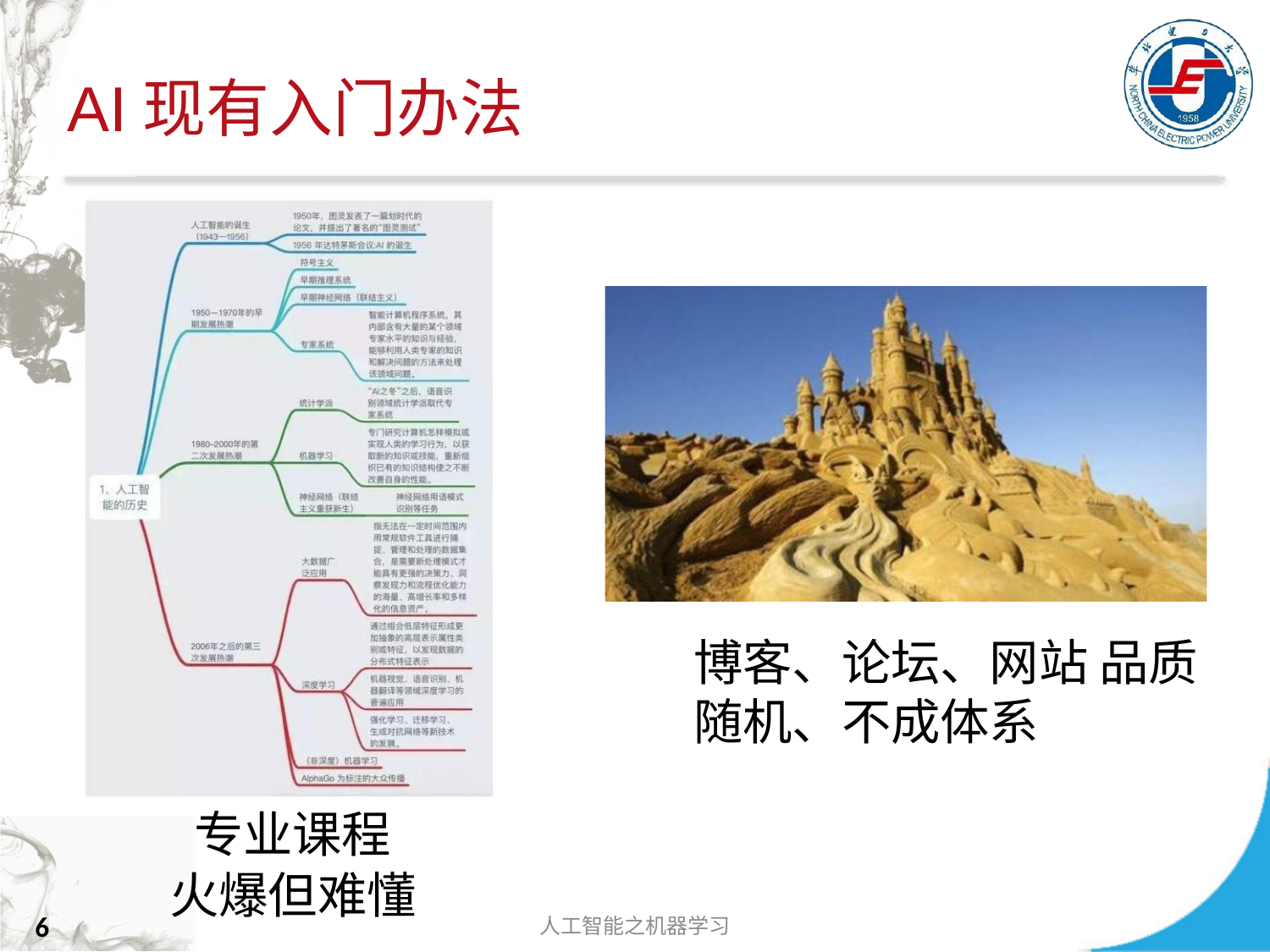

# AI现有入门办法

博客、论坛、网站 品质随机、不成体系
专业课程
火爆但难懂
人工智能之机器学习
6